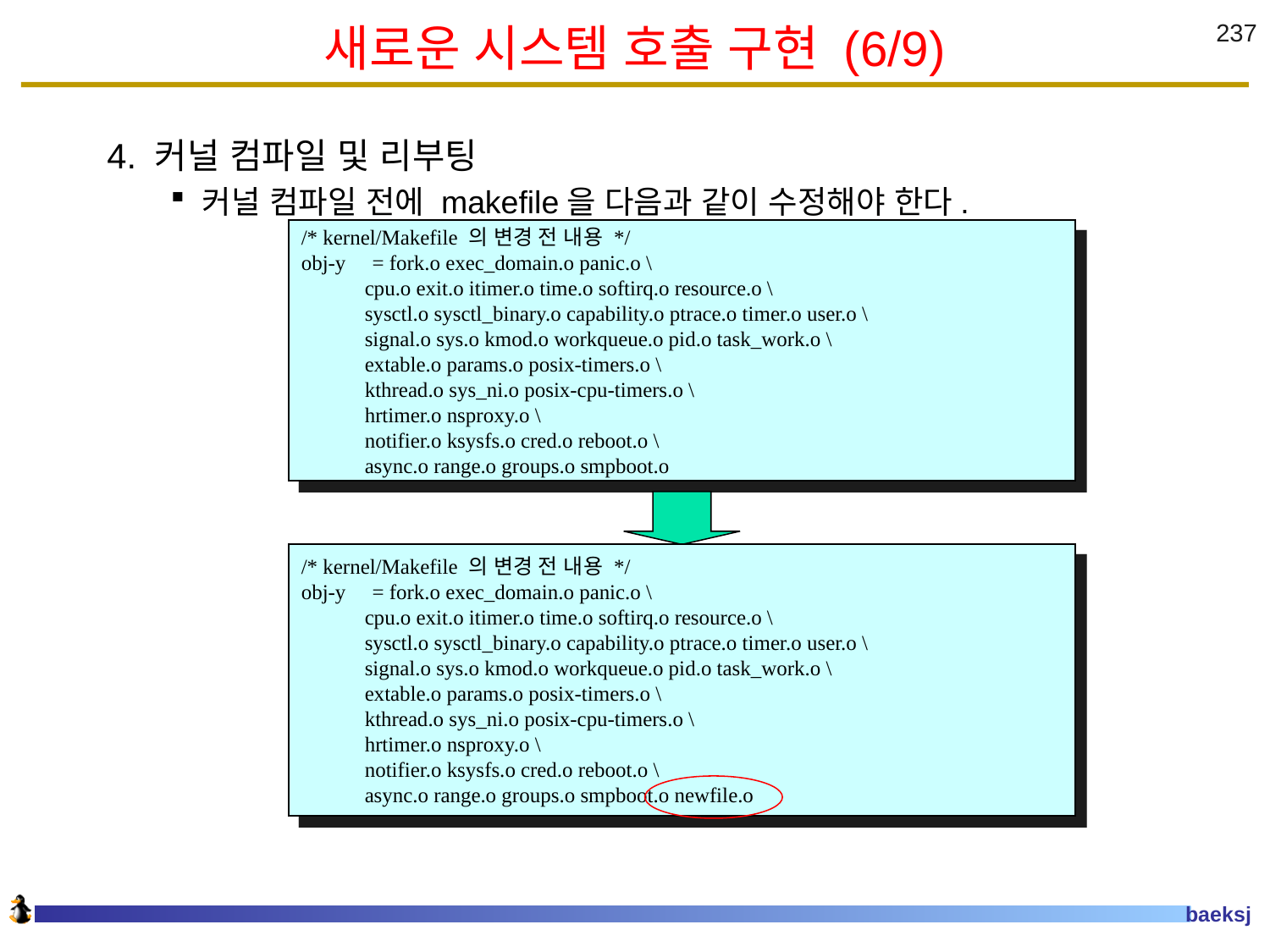

# 새로운 시스템 호출 구현 (6/9)
237
4. 커널 컴파일 및 리부팅
커널 컴파일 전에 makefile을 다음과 같이 수정해야 한다.

커널 컴파일 후 재부팅

/* kernel/Makefile 의 변경 전 내용 */
obj-y     = fork.o exec_domain.o panic.o \
            cpu.o exit.o itimer.o time.o softirq.o resource.o \
            sysctl.o sysctl_binary.o capability.o ptrace.o timer.o user.o \
            signal.o sys.o kmod.o workqueue.o pid.o task_work.o \
            extable.o params.o posix-timers.o \
            kthread.o sys_ni.o posix-cpu-timers.o \
            hrtimer.o nsproxy.o \
            notifier.o ksysfs.o cred.o reboot.o \
            async.o range.o groups.o smpboot.o

/* kernel/Makefile 의 변경 전 내용 */
obj-y     = fork.o exec_domain.o panic.o \
            cpu.o exit.o itimer.o time.o softirq.o resource.o \
            sysctl.o sysctl_binary.o capability.o ptrace.o timer.o user.o \
            signal.o sys.o kmod.o workqueue.o pid.o task_work.o \
            extable.o params.o posix-timers.o \
            kthread.o sys_ni.o posix-cpu-timers.o \
            hrtimer.o nsproxy.o \
            notifier.o ksysfs.o cred.o reboot.o \
            async.o range.o groups.o smpboot.o newfile.o